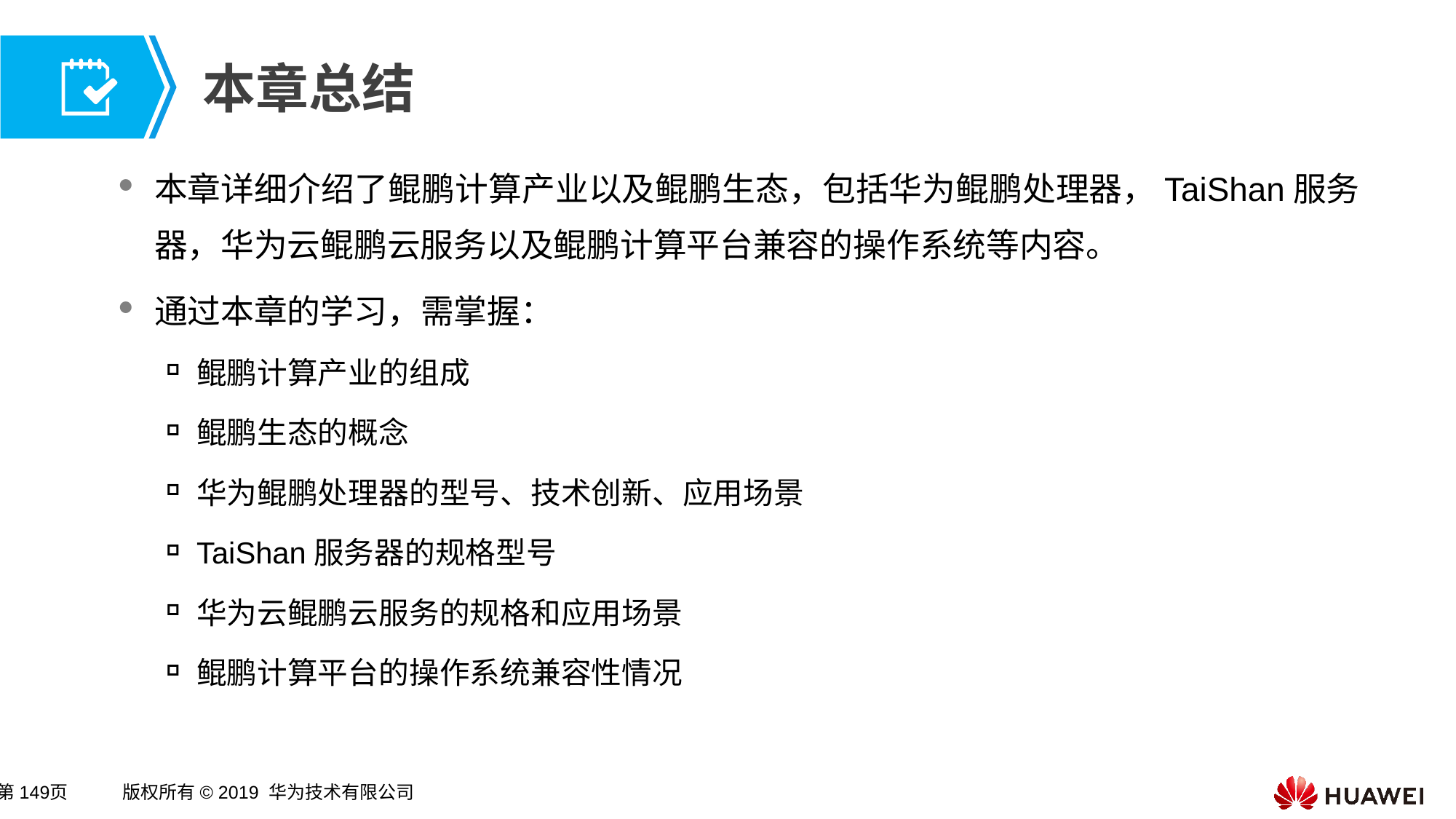

本章详细介绍了鲲鹏计算产业以及鲲鹏生态，包括华为鲲鹏处理器，TaiShan服务器，华为云鲲鹏云服务以及鲲鹏计算平台兼容的操作系统等内容。
通过本章的学习，需掌握：
鲲鹏计算产业的组成
鲲鹏生态的概念
华为鲲鹏处理器的型号、技术创新、应用场景
TaiShan服务器的规格型号
华为云鲲鹏云服务的规格和应用场景
鲲鹏计算平台的操作系统兼容性情况